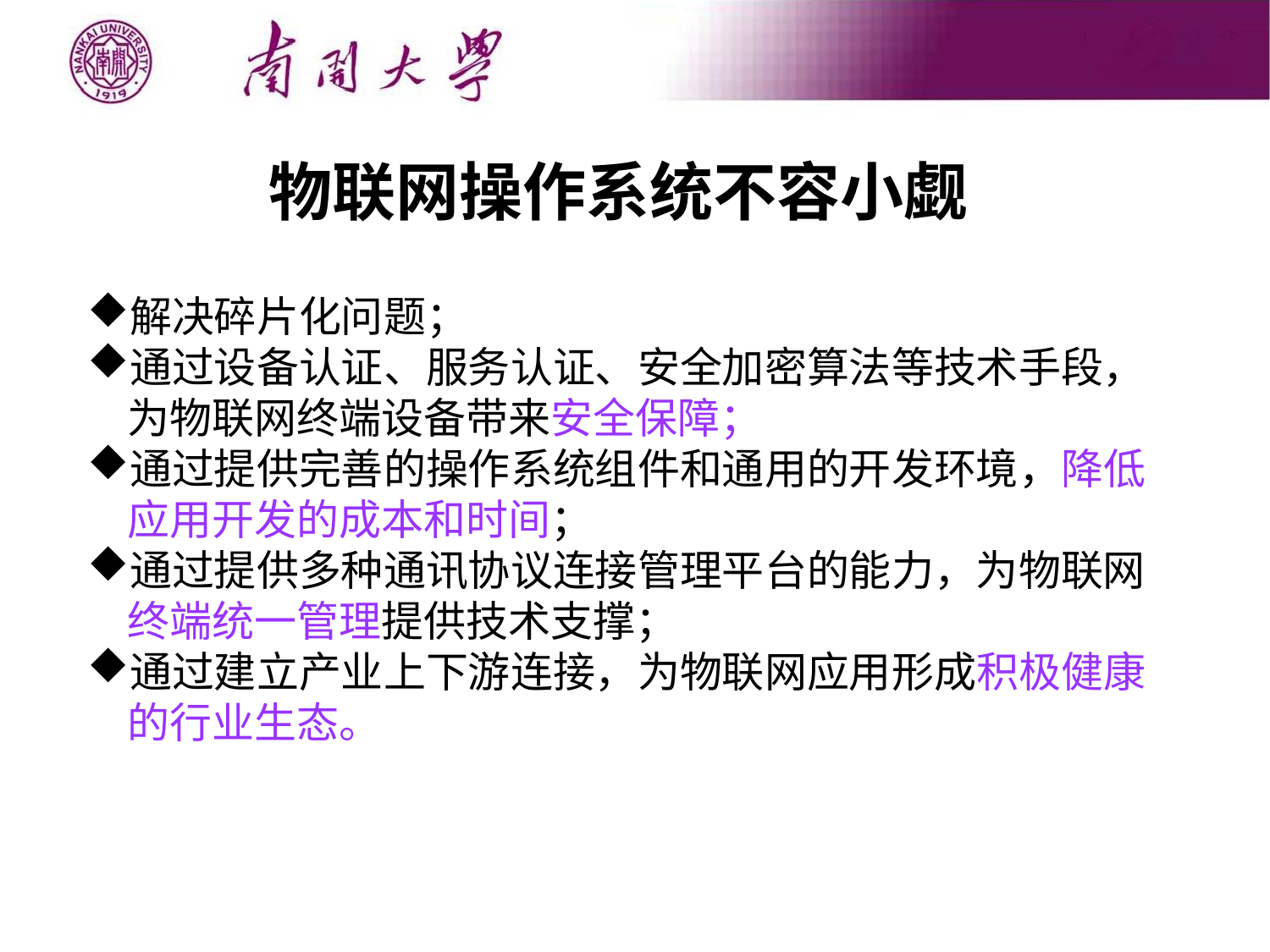

物联网操作系统不容小觑
解决碎片化问题；
通过设备认证、服务认证、安全加密算法等技术手段，为物联网终端设备带来安全保障；
通过提供完善的操作系统组件和通用的开发环境，降低应用开发的成本和时间；
通过提供多种通讯协议连接管理平台的能力，为物联网终端统一管理提供技术支撑；
通过建立产业上下游连接，为物联网应用形成积极健康的行业生态。